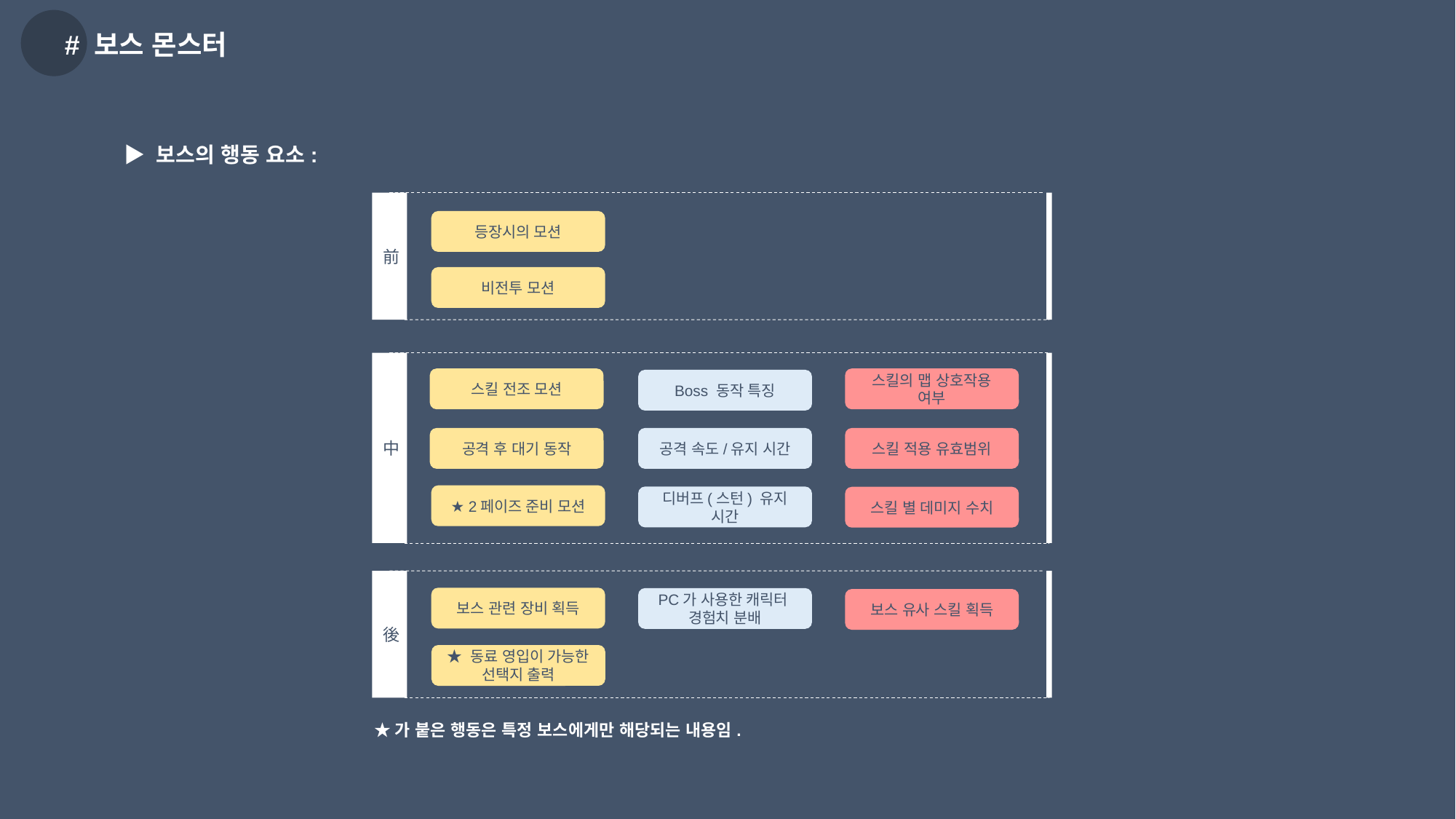

# 보스 몬스터
▶ 보스의 행동 요소:
前

등장시의 모션
비전투 모션
中

스킬 전조 모션
스킬의 맵 상호작용
여부
Boss 동작 특징
공격 후 대기 동작
공격 속도/유지 시간
스킬 적용 유효범위
★ 2페이즈 준비 모션
디버프(스턴) 유지 시간
스킬 별 데미지 수치
後

보스 관련 장비 획득
PC가 사용한 캐릭터
경험치 분배
보스 유사 스킬 획득
★ 동료 영입이 가능한 선택지 출력
★가 붙은 행동은 특정 보스에게만 해당되는 내용임.